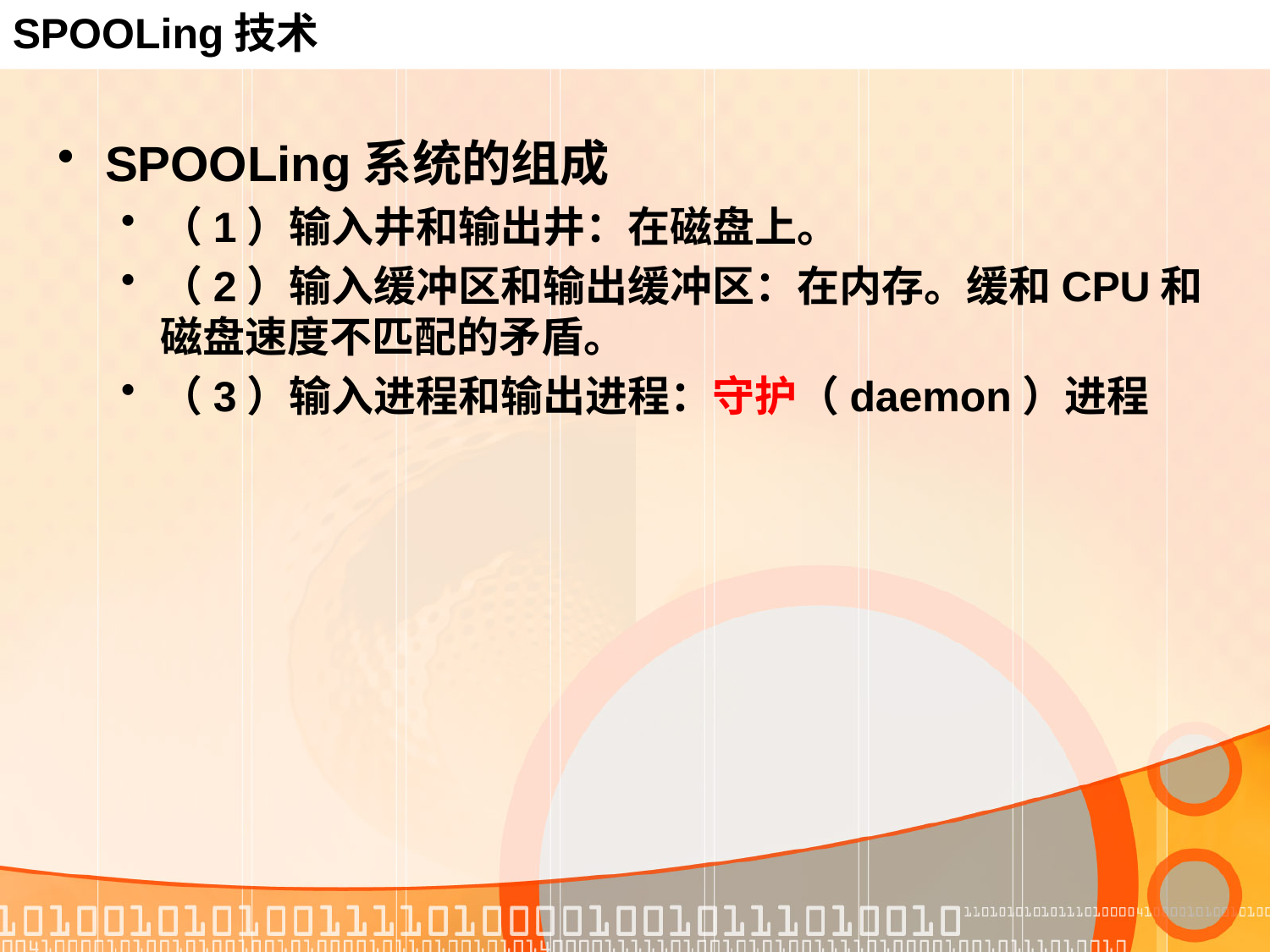

# SPOOLing技术
SPOOLing系统的组成
（1）输入井和输出井：在磁盘上。
（2）输入缓冲区和输出缓冲区：在内存。缓和CPU和磁盘速度不匹配的矛盾。
（3）输入进程和输出进程：守护（daemon）进程